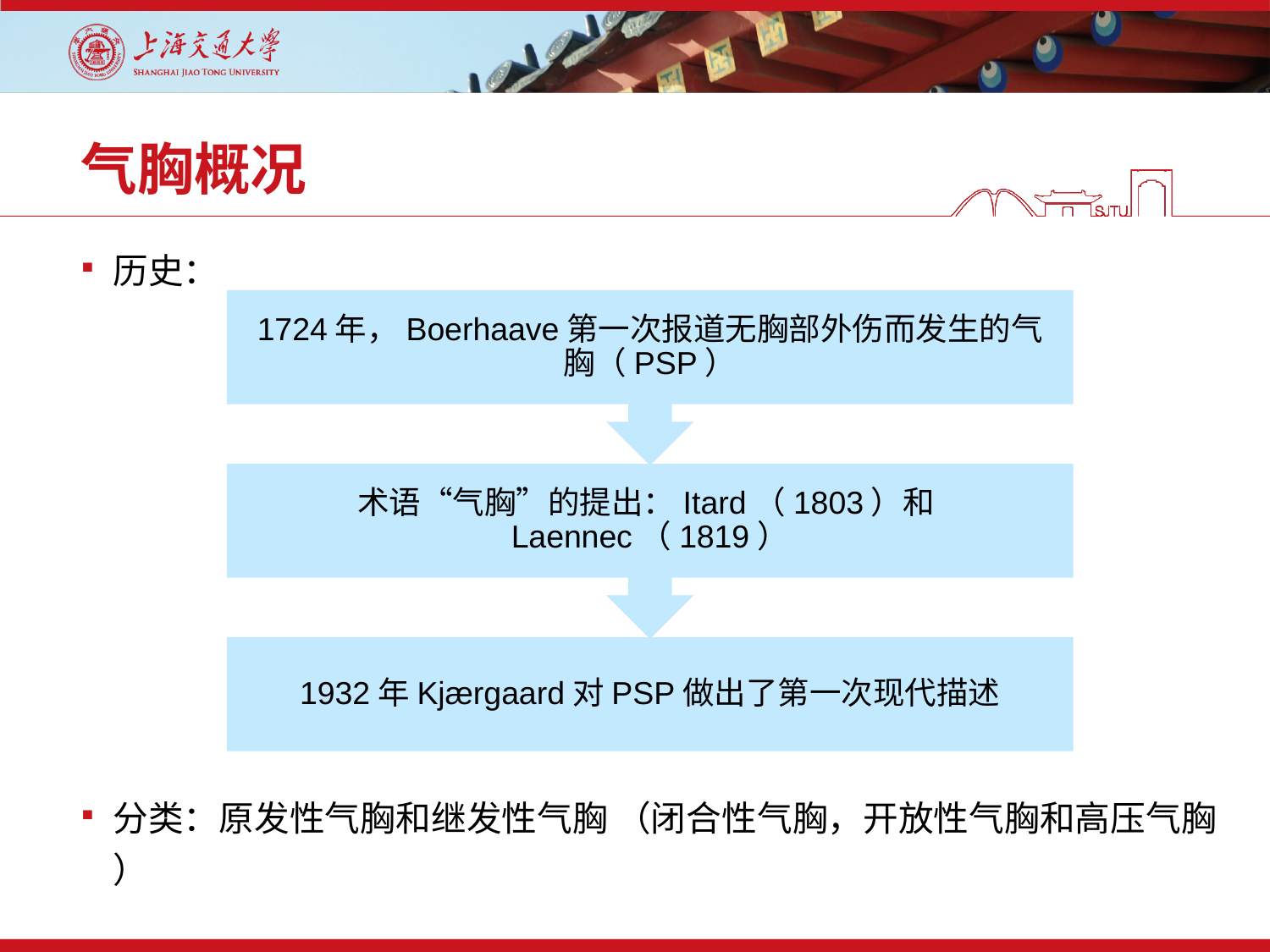

# 气胸概况
历史：

分类：原发性气胸和继发性气胸 （闭合性气胸，开放性气胸和高压气胸 ）

1932年Kjærgaard对PSP做出了第一次现代描述
术语“气胸”的提出：Itard（1803）和Laennec（1819）
1724年，Boerhaave第一次报道无胸部外伤而发生的气胸（PSP）